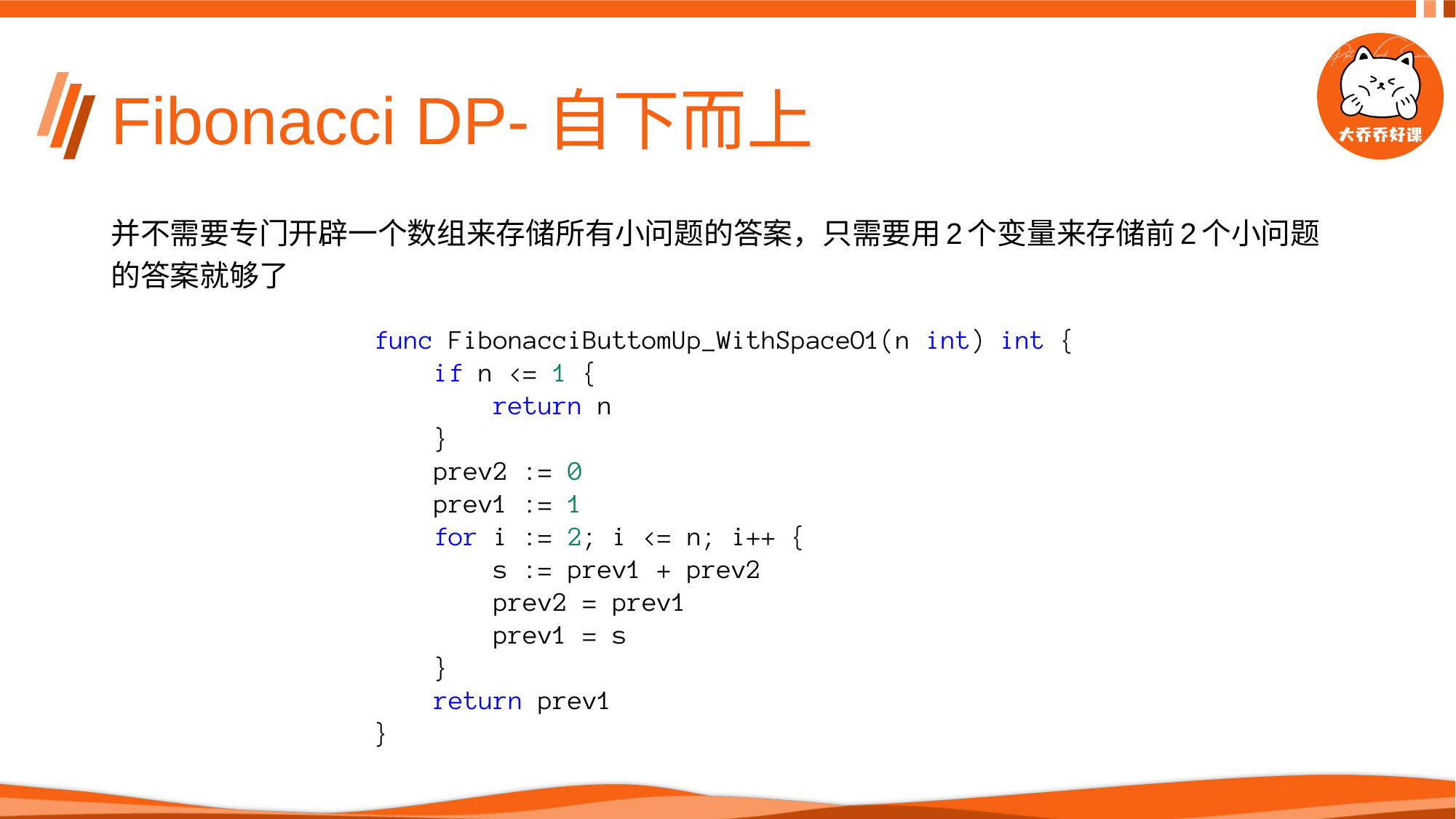

# Fibonacci DP-自下而上
并不需要专门开辟一个数组来存储所有小问题的答案，只需要用2个变量来存储前2个小问题的答案就够了
func FibonacciButtomUp_WithSpaceO1(n int) int {
    if n <= 1 {
        return n
    }
    prev2 := 0
    prev1 := 1
    for i := 2; i <= n; i++ {
        s := prev1 + prev2
        prev2 = prev1
        prev1 = s
    }
    return prev1
}